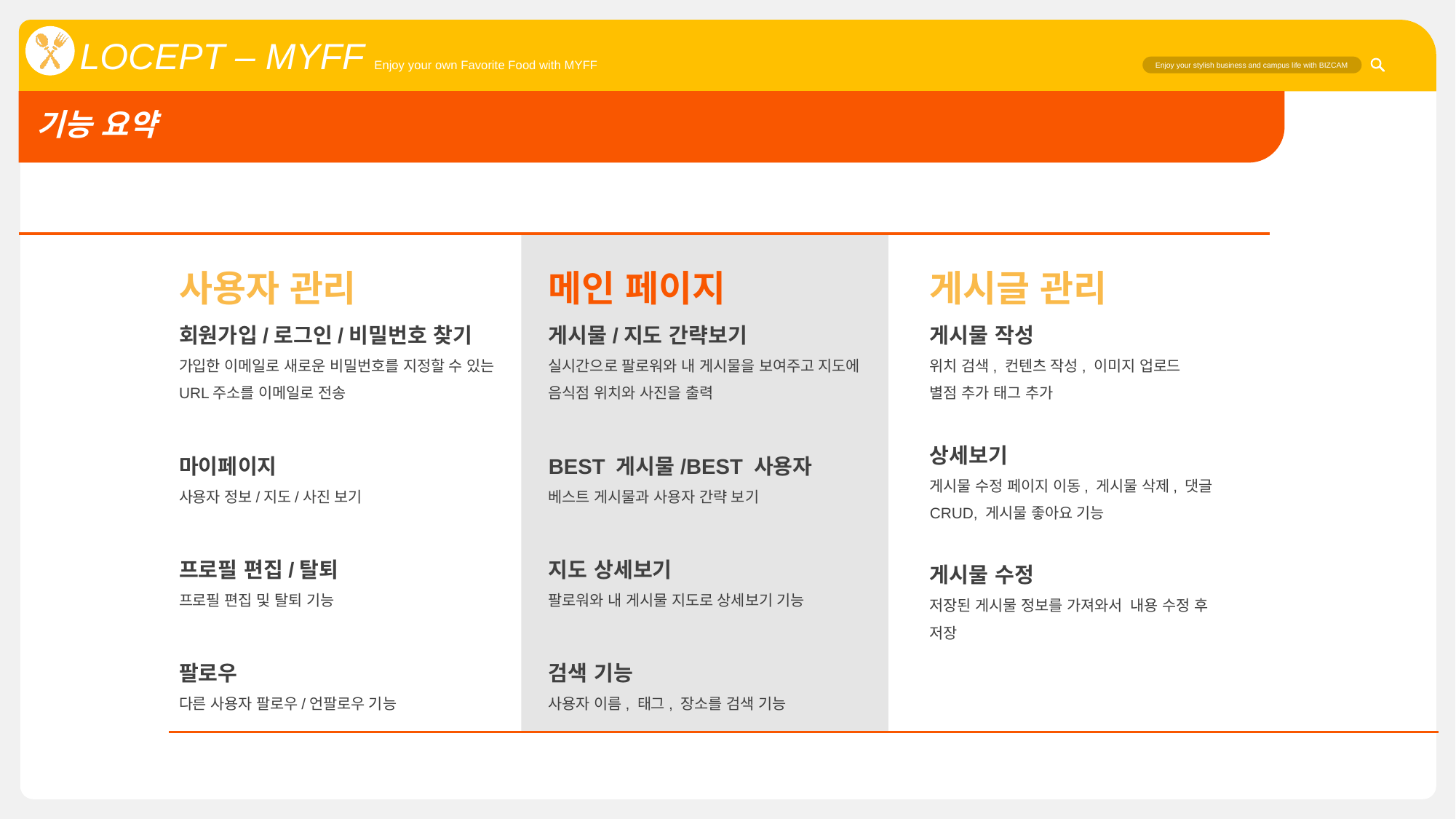

기능 요약

사용자 관리
회원가입/로그인/비밀번호 찾기
가입한 이메일로 새로운 비밀번호를 지정할 수 있는 URL주소를 이메일로 전송

마이페이지
사용자 정보/지도/사진 보기

프로필 편집/탈퇴
프로필 편집 및 탈퇴 기능

팔로우
다른 사용자 팔로우/언팔로우 기능
메인 페이지
게시물/지도 간략보기
실시간으로 팔로워와 내 게시물을 보여주고 지도에 음식점 위치와 사진을 출력

BEST 게시물/BEST 사용자
베스트 게시물과 사용자 간략 보기

지도 상세보기
팔로워와 내 게시물 지도로 상세보기 기능

검색 기능
사용자 이름, 태그, 장소를 검색 기능
게시글 관리
게시물 작성
위치 검색, 컨텐츠 작성, 이미지 업로드
별점 추가 태그 추가

상세보기
게시물 수정 페이지 이동, 게시물 삭제, 댓글 CRUD, 게시물 좋아요 기능

게시물 수정
저장된 게시물 정보를 가져와서  내용 수정 후 저장